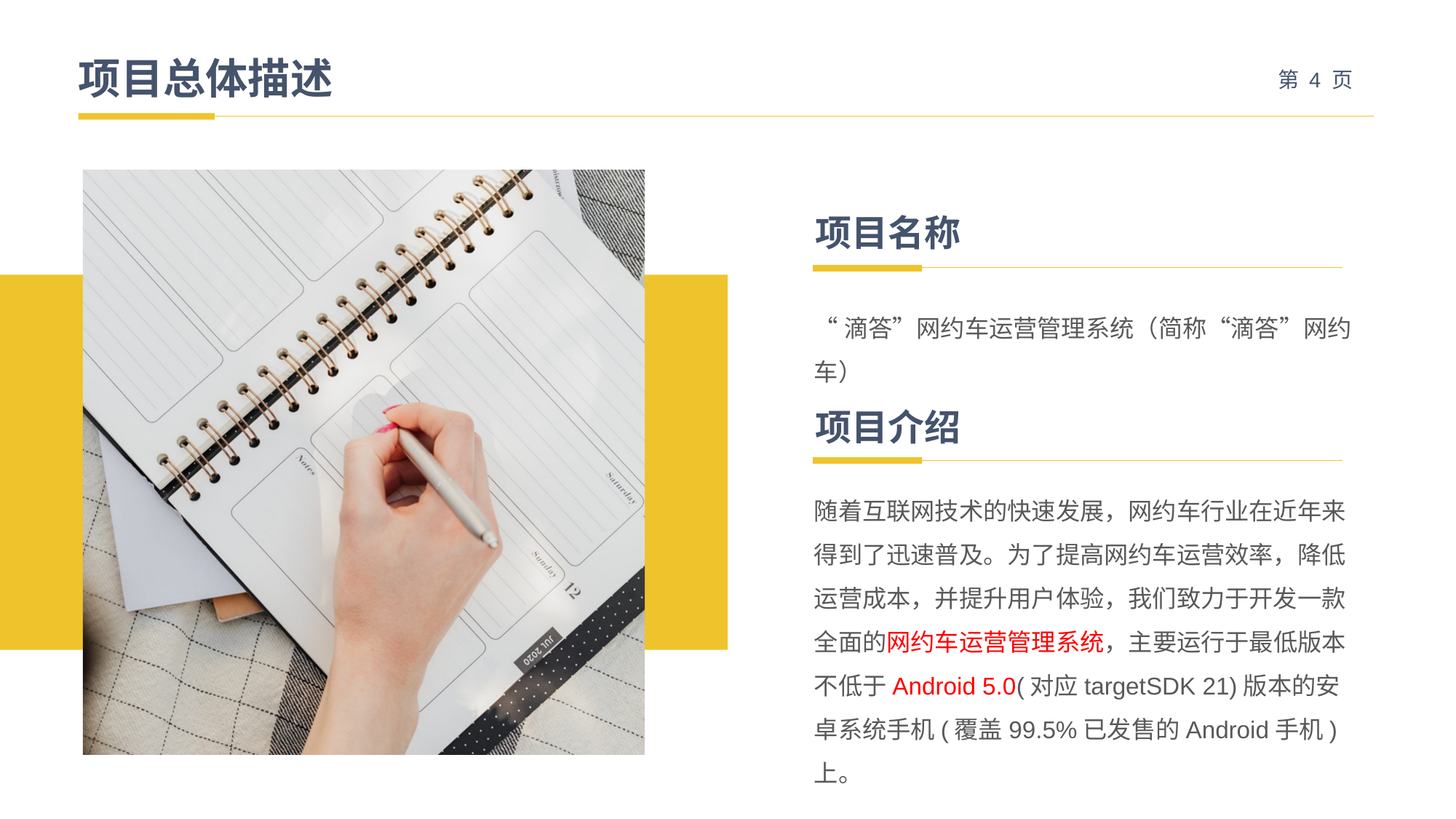

项目总体描述

项目名称

“滴答”网约车运营管理系统（简称“滴答”网约车）
项目介绍

随着互联网技术的快速发展，网约车行业在近年来得到了迅速普及。为了提高网约车运营效率，降低运营成本，并提升用户体验，我们致力于开发一款全面的网约车运营管理系统，主要运行于最低版本不低于Android 5.0(对应targetSDK 21)版本的安卓系统手机(覆盖99.5%已发售的Android手机)上。